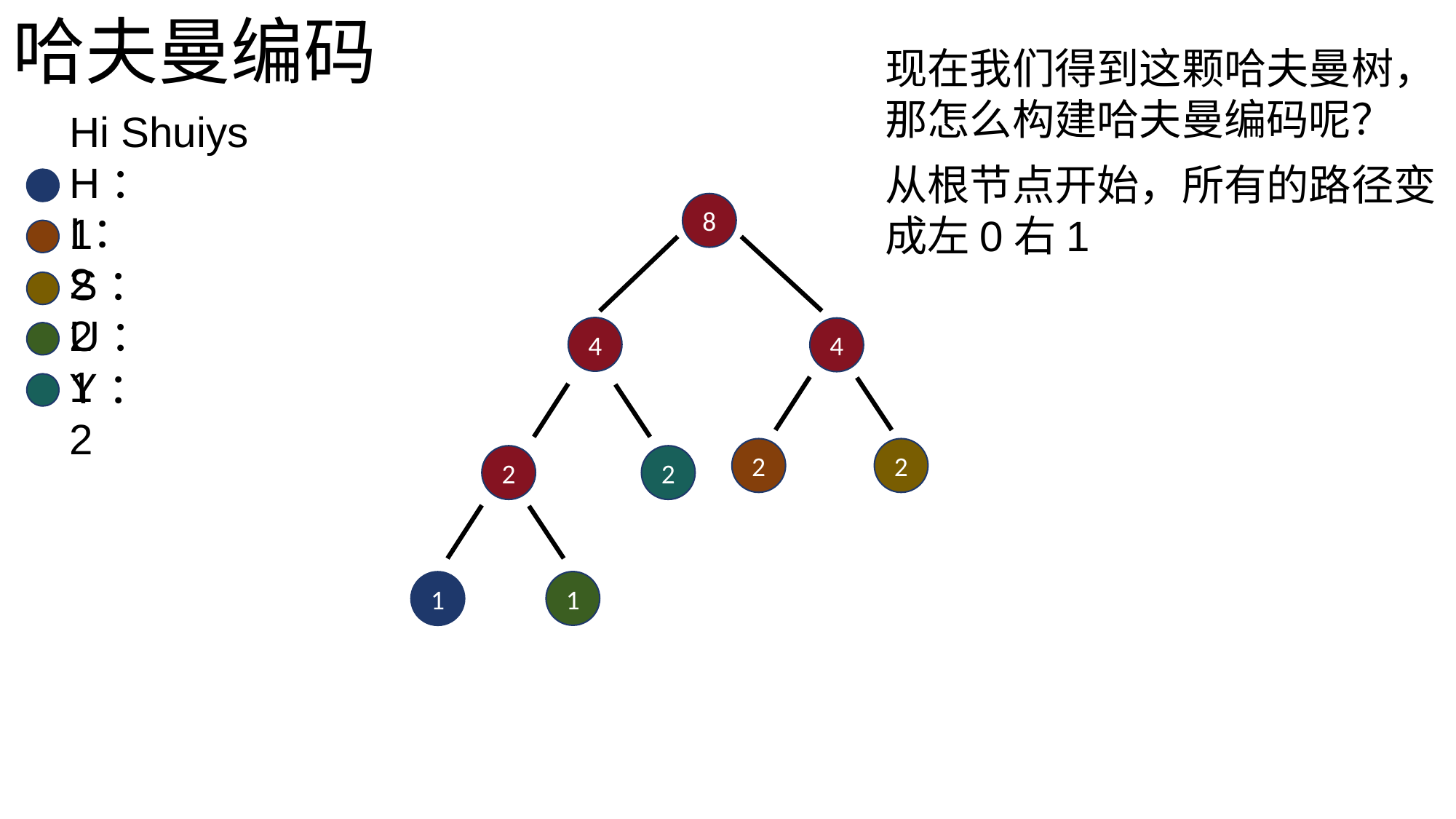

哈夫曼编码
现在我们得到这颗哈夫曼树，那怎么构建哈夫曼编码呢？
Hi Shuiys
H：1
从根节点开始，所有的路径变成左0右1

8
I：2

S：2

U：1
4
4

Y：2

2
2
2
2
1
1